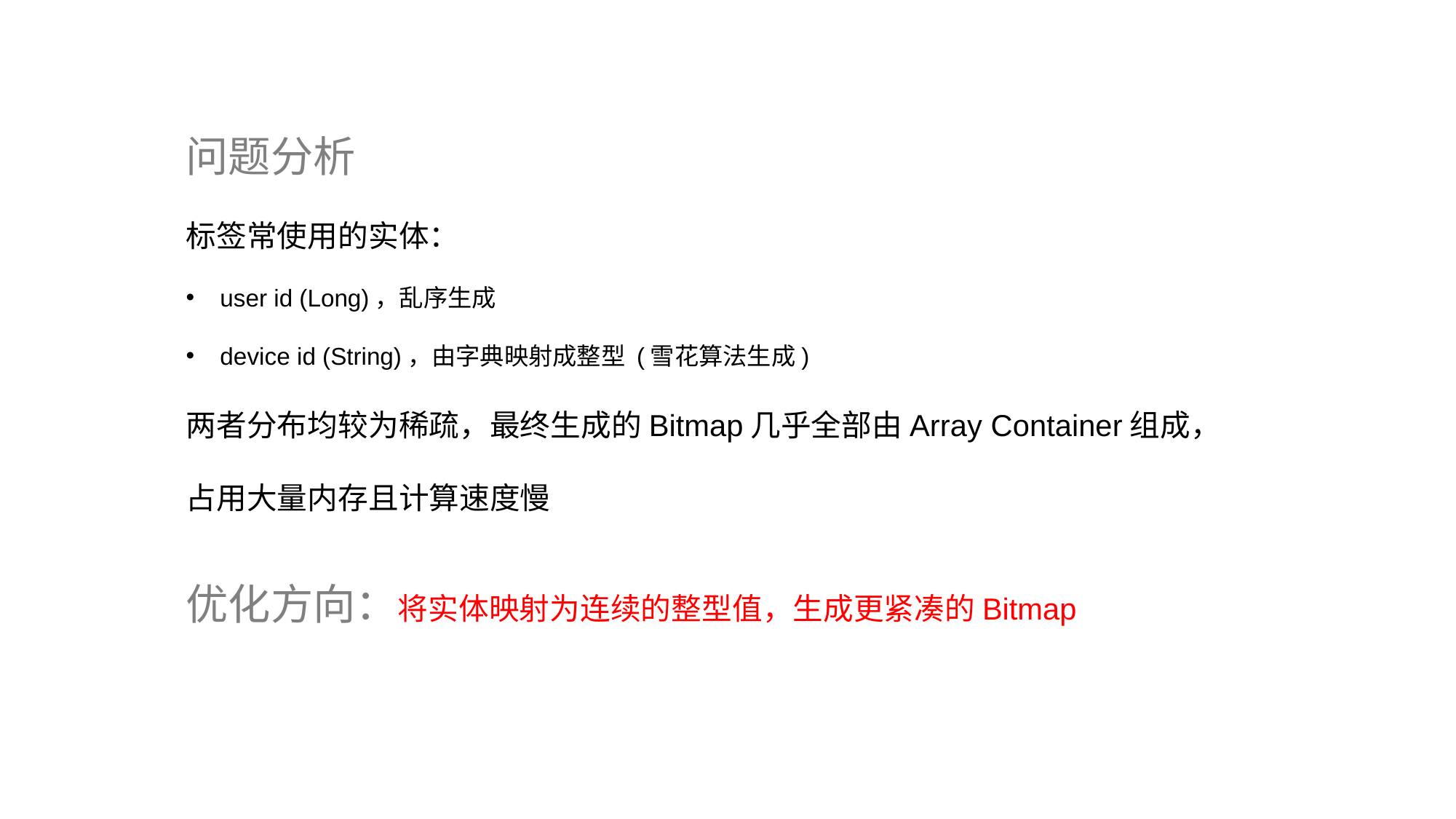

问题分析
标签常使用的实体：
user id (Long)，乱序生成
device id (String)，由字典映射成整型 (雪花算法生成)
两者分布均较为稀疏，最终生成的Bitmap几乎全部由Array Container组成，
占用大量内存且计算速度慢
优化方向：将实体映射为连续的整型值，生成更紧凑的Bitmap